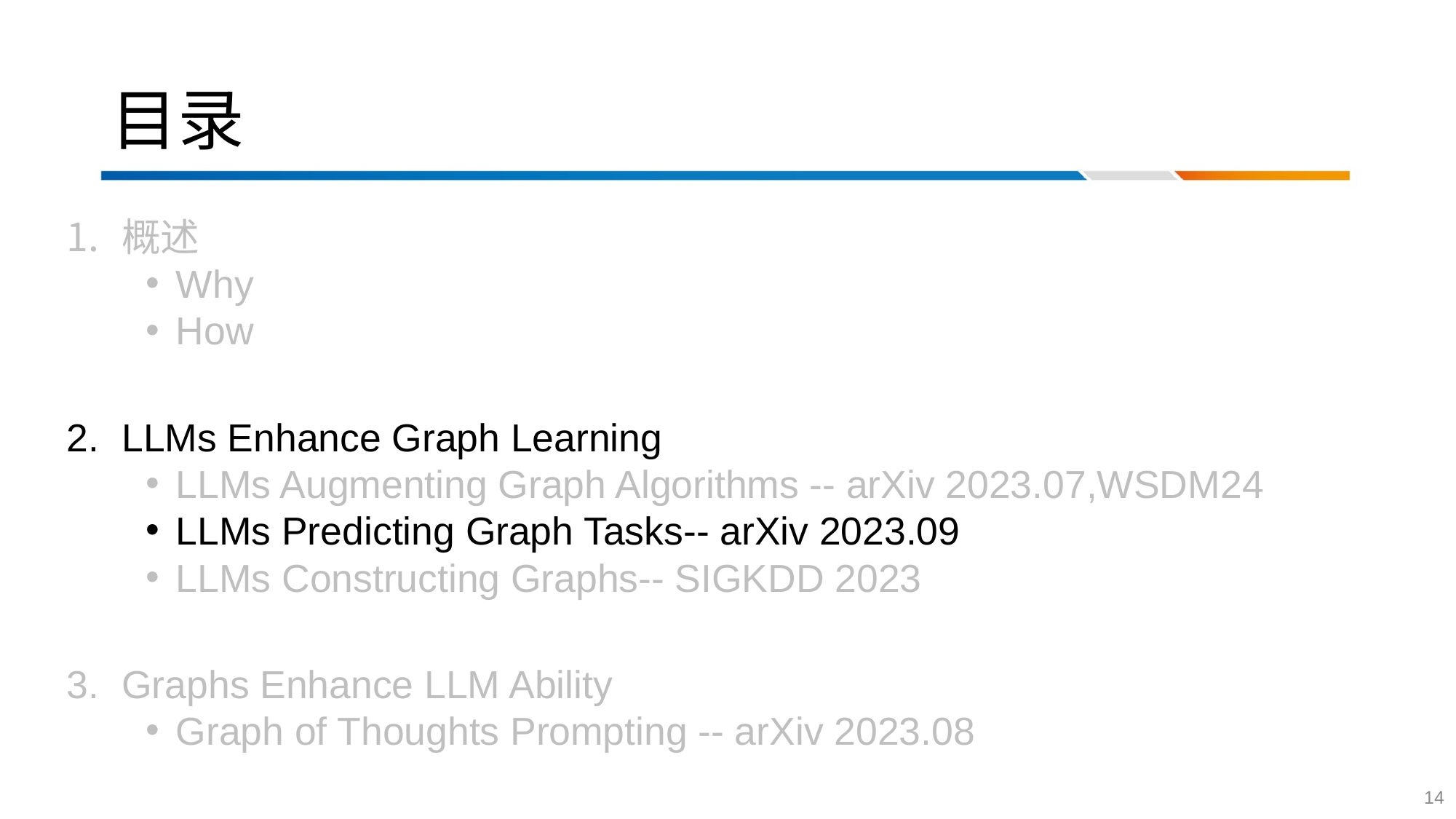

# 目录
概述
Why
How

LLMs Enhance Graph Learning
LLMs Augmenting Graph Algorithms -- arXiv 2023.07,WSDM24
LLMs Predicting Graph Tasks-- arXiv 2023.09
LLMs Constructing Graphs-- SIGKDD 2023

Graphs Enhance LLM Ability
Graph of Thoughts Prompting -- arXiv 2023.08

14